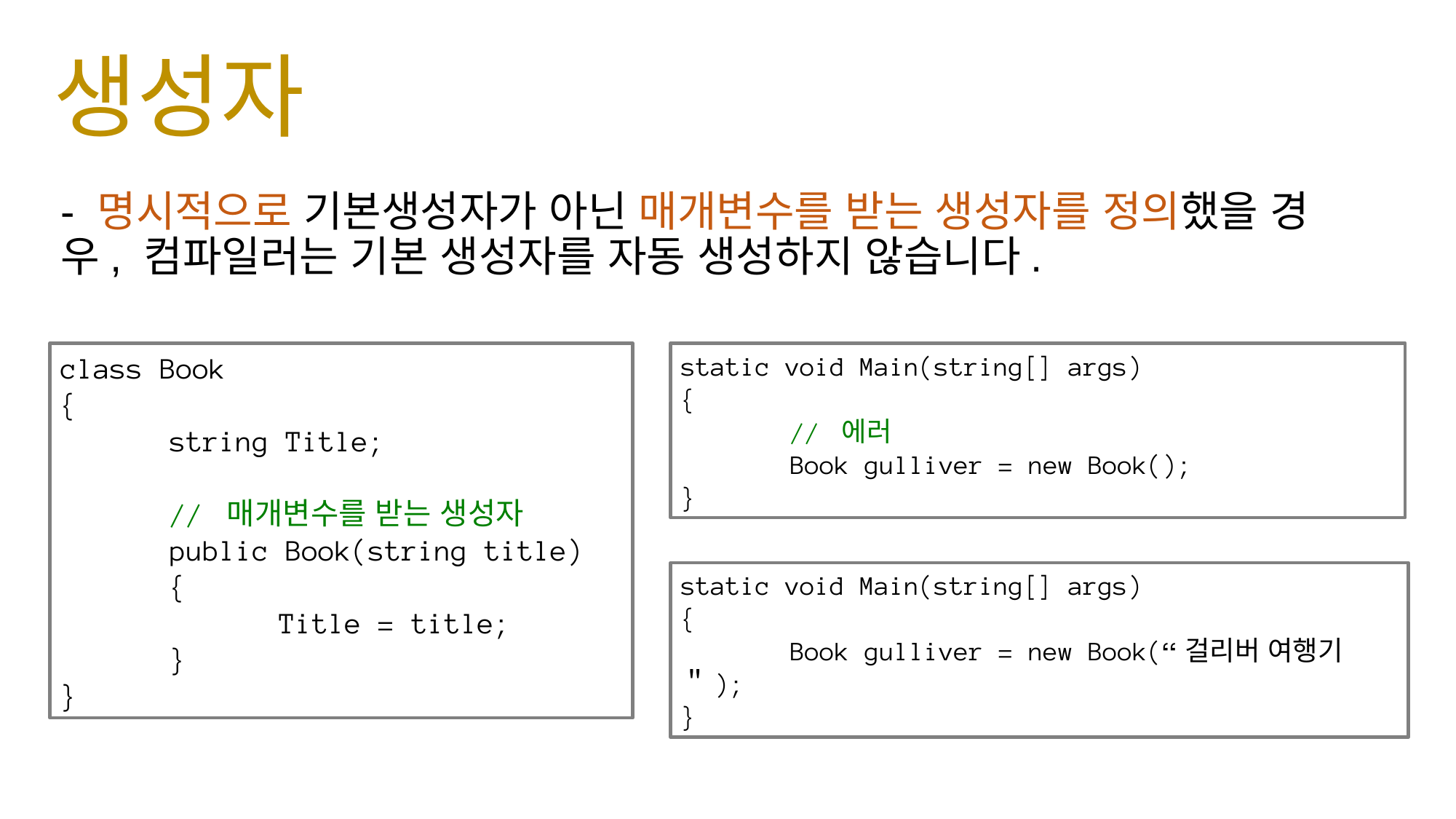

# 생성자
- 명시적으로 기본생성자가 아닌 매개변수를 받는 생성자를 정의했을 경우, 컴파일러는 기본 생성자를 자동 생성하지 않습니다.
class Book
{
	string Title;

	// 매개변수를 받는 생성자
	public Book(string title)
	{
		Title = title;
	}
}
static void Main(string[] args)
{
	// 에러
	Book gulliver = new Book();
}
static void Main(string[] args)
{
	Book gulliver = new Book(“걸리버 여행기＂);
}